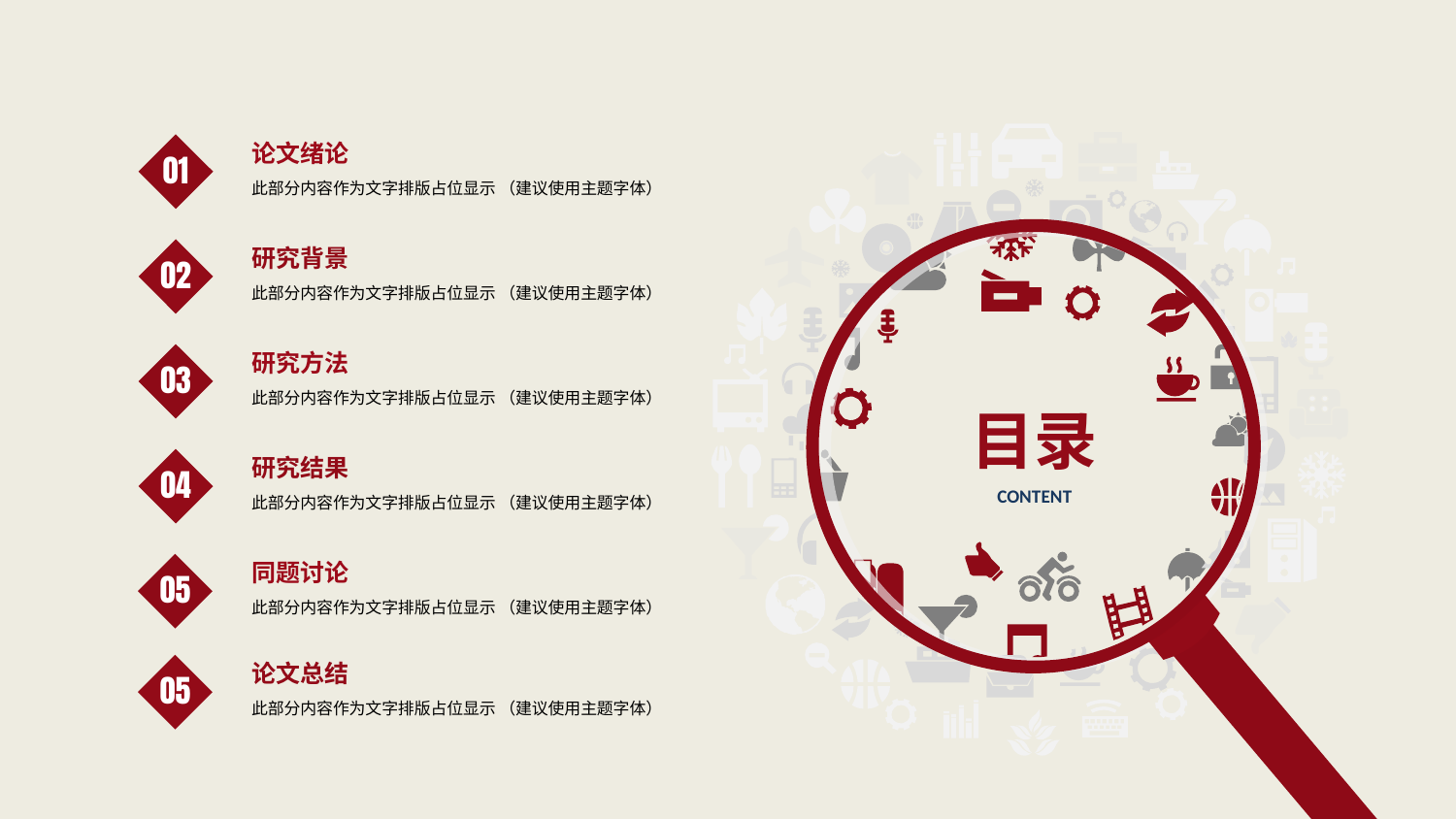

01
论文绪论
此部分内容作为文字排版占位显示 （建议使用主题字体）

02
研究背景

此部分内容作为文字排版占位显示 （建议使用主题字体）

03
研究方法

此部分内容作为文字排版占位显示 （建议使用主题字体）

目录

04
研究结果

CONTENT
此部分内容作为文字排版占位显示 （建议使用主题字体）

05
同题讨论

此部分内容作为文字排版占位显示 （建议使用主题字体）

05

论文总结

此部分内容作为文字排版占位显示 （建议使用主题字体）